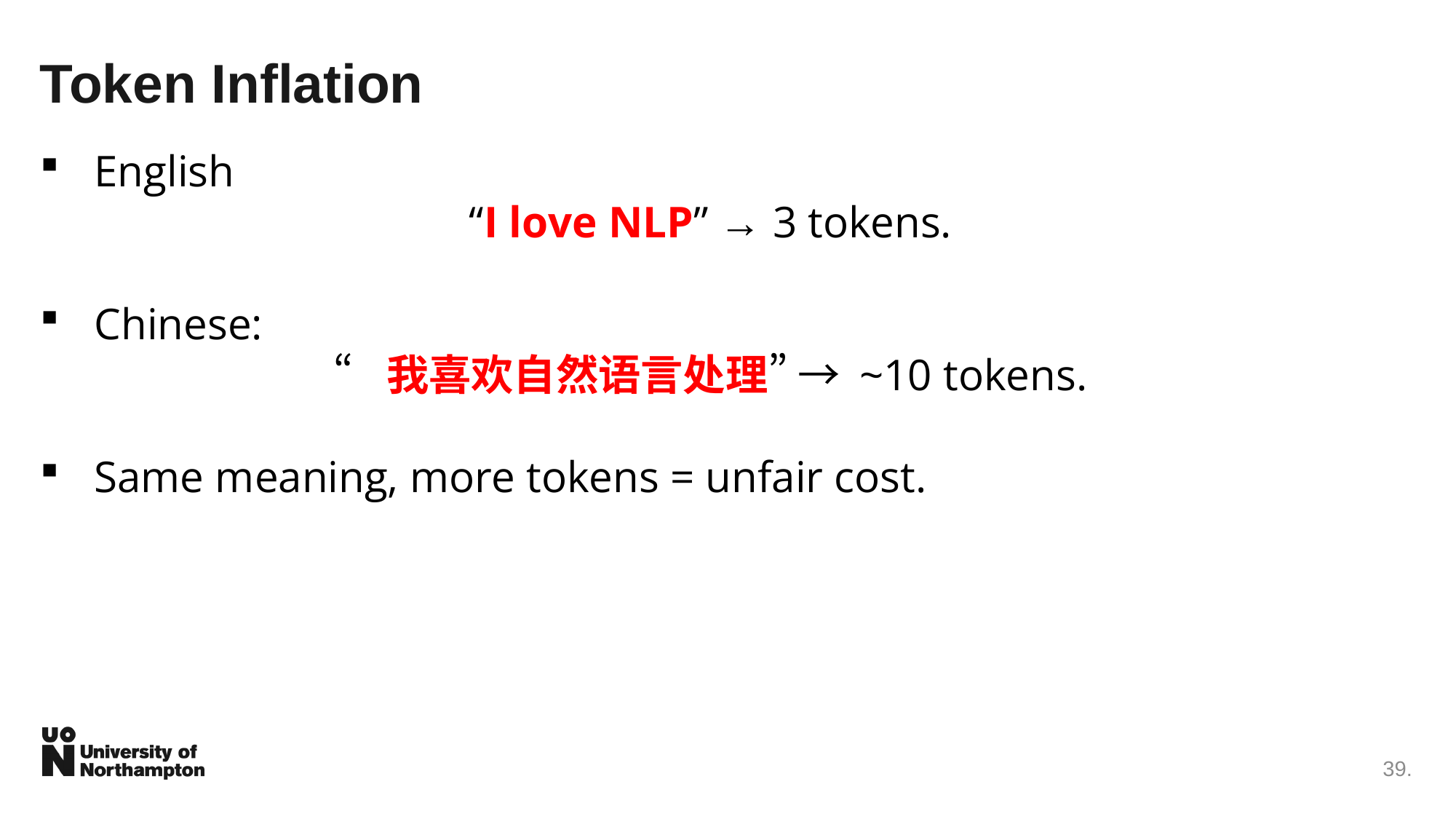

# Token Inflation
English
“I love NLP” → 3 tokens.

Chinese:
“我喜欢自然语言处理” → ~10 tokens.

Same meaning, more tokens = unfair cost.
39.